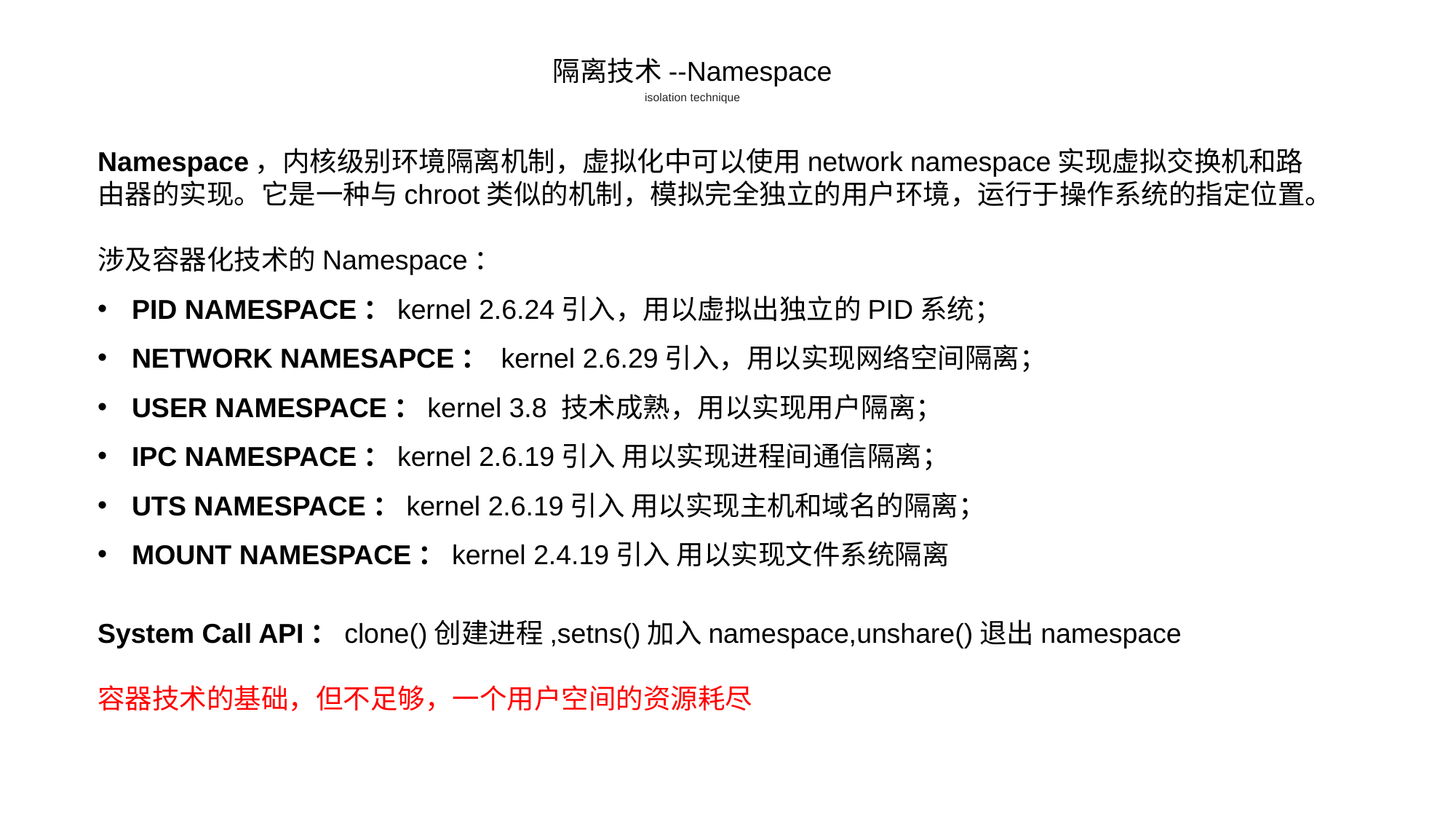

隔离技术--Namespace

isolation technique
Namespace，内核级别环境隔离机制，虚拟化中可以使用network namespace实现虚拟交换机和路由器的实现。它是一种与chroot类似的机制，模拟完全独立的用户环境，运行于操作系统的指定位置。

涉及容器化技术的Namespace：
PID NAMESPACE：kernel 2.6.24引入，用以虚拟出独立的PID系统；
NETWORK NAMESAPCE： kernel 2.6.29引入，用以实现网络空间隔离；
USER NAMESPACE：kernel 3.8 技术成熟，用以实现用户隔离；
IPC NAMESPACE：kernel 2.6.19引入 用以实现进程间通信隔离；
UTS NAMESPACE：kernel 2.6.19引入 用以实现主机和域名的隔离；
MOUNT NAMESPACE：kernel 2.4.19引入 用以实现文件系统隔离
System Call API：clone()创建进程,setns()加入namespace,unshare()退出namespace

容器技术的基础，但不足够，一个用户空间的资源耗尽